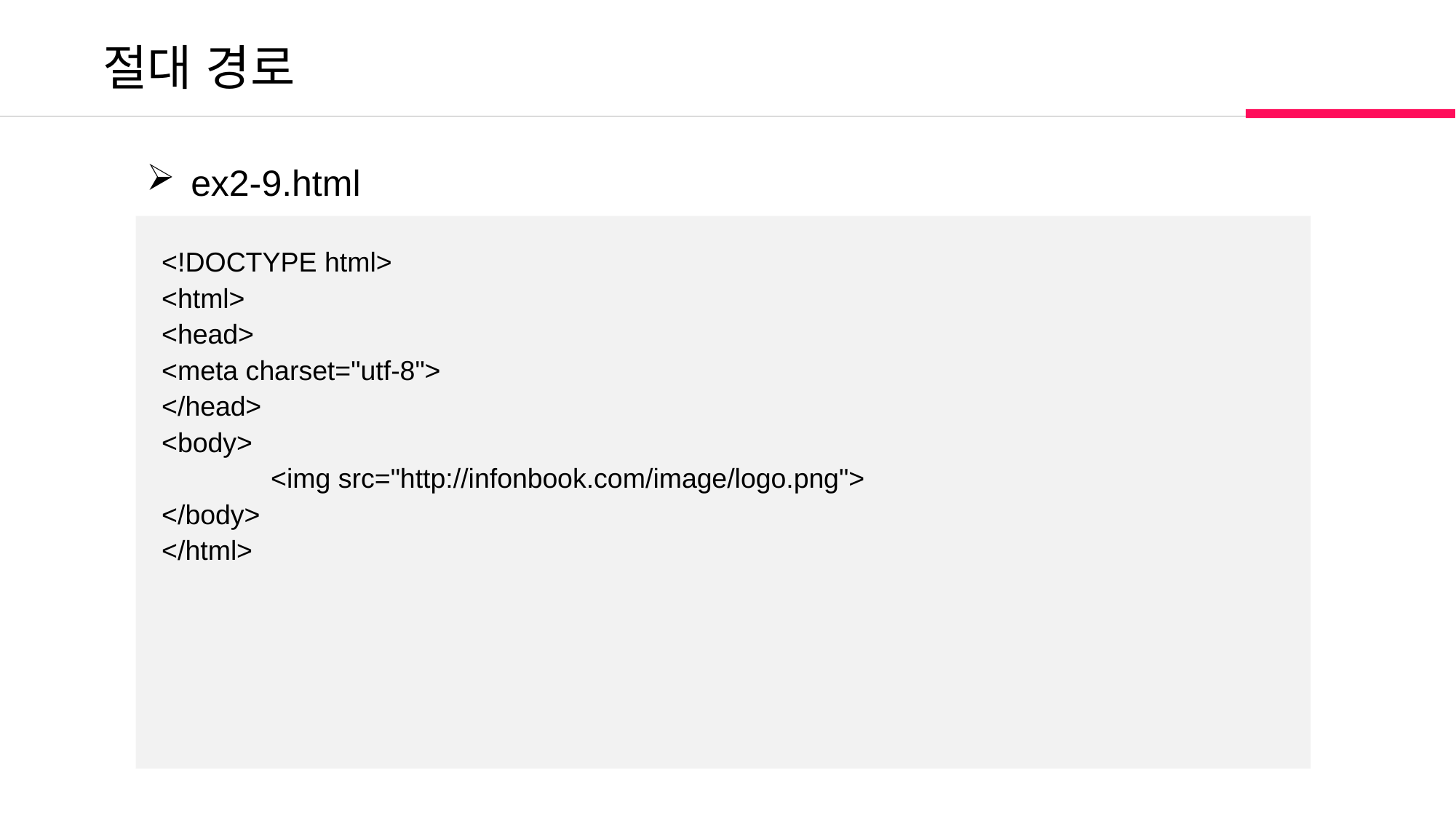

절대 경로

 ex2-9.html
<!DOCTYPE html>
<html>
<head>
<meta charset="utf-8">
</head>
<body>
	<img src="http://infonbook.com/image/logo.png">
</body>
</html>